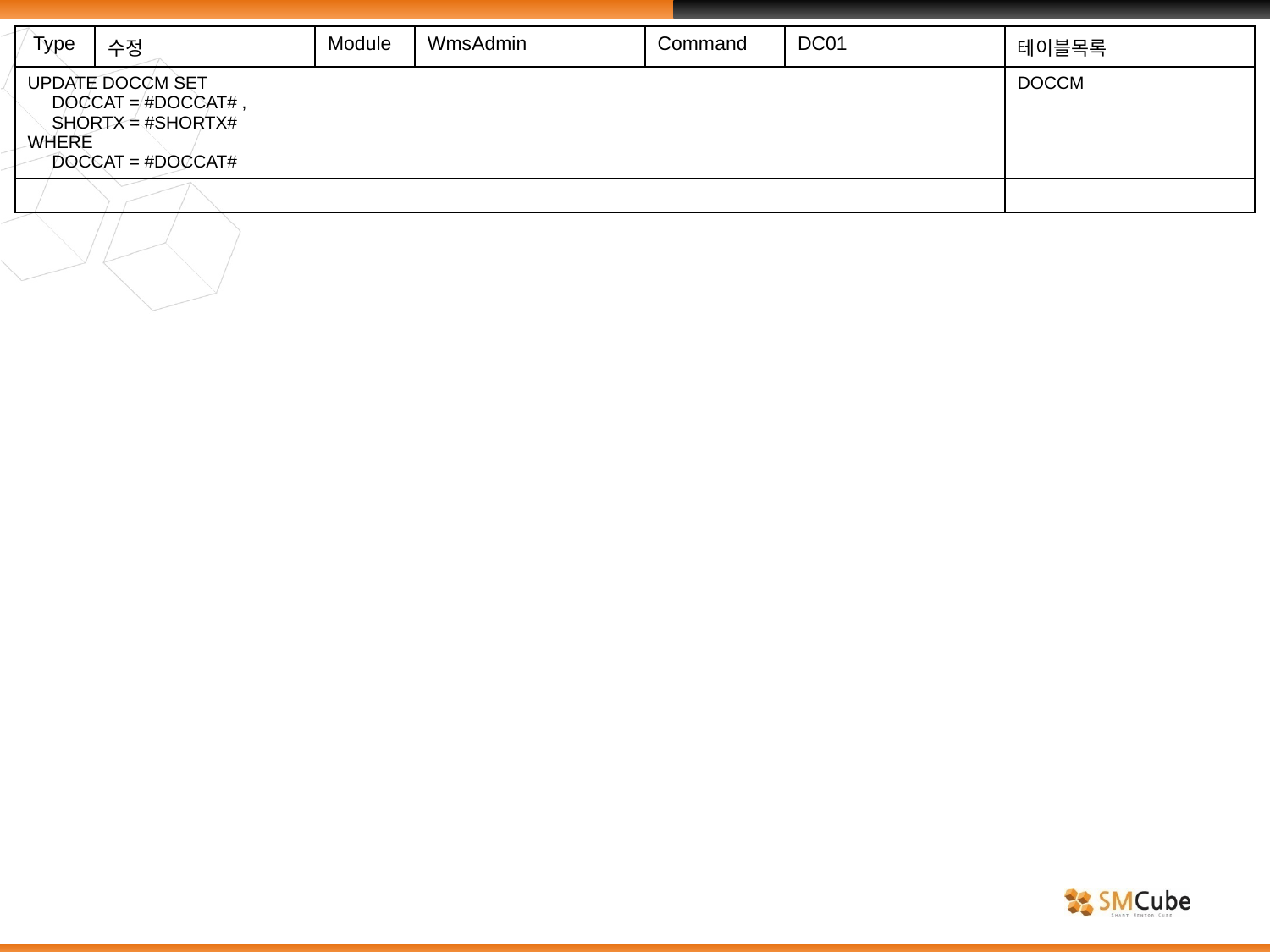

| Type | 수정 | Module | WmsAdmin | Command | DC01 | 테이블목록 |
| --- | --- | --- | --- | --- | --- | --- |
| UPDATE DOCCM SET DOCCAT = #DOCCAT# , SHORTX = #SHORTX# WHERE DOCCAT = #DOCCAT# |  |  |  |  |  | DOCCM |
|  |  |  |  |  |  |  |